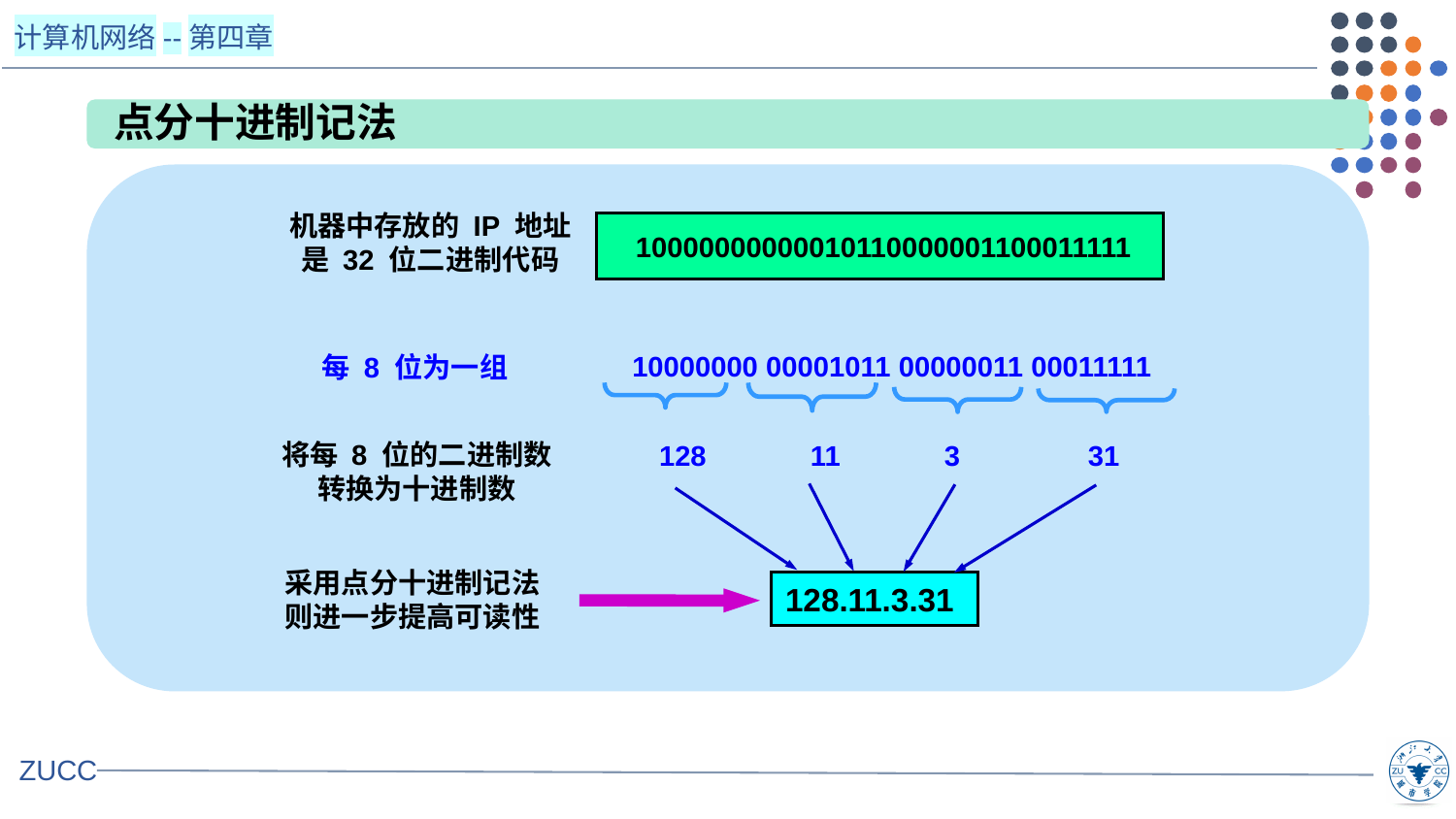

点分十进制记法

机器中存放的 IP 地址
是 32 位二进制代码
  10000000000010110000001100011111
10000000 00001011 00000011 00011111
每 8 位为一组

将每 8 位的二进制数
转换为十进制数
128             11             3                31

采用点分十进制记法
则进一步提高可读性
128.11.3.31